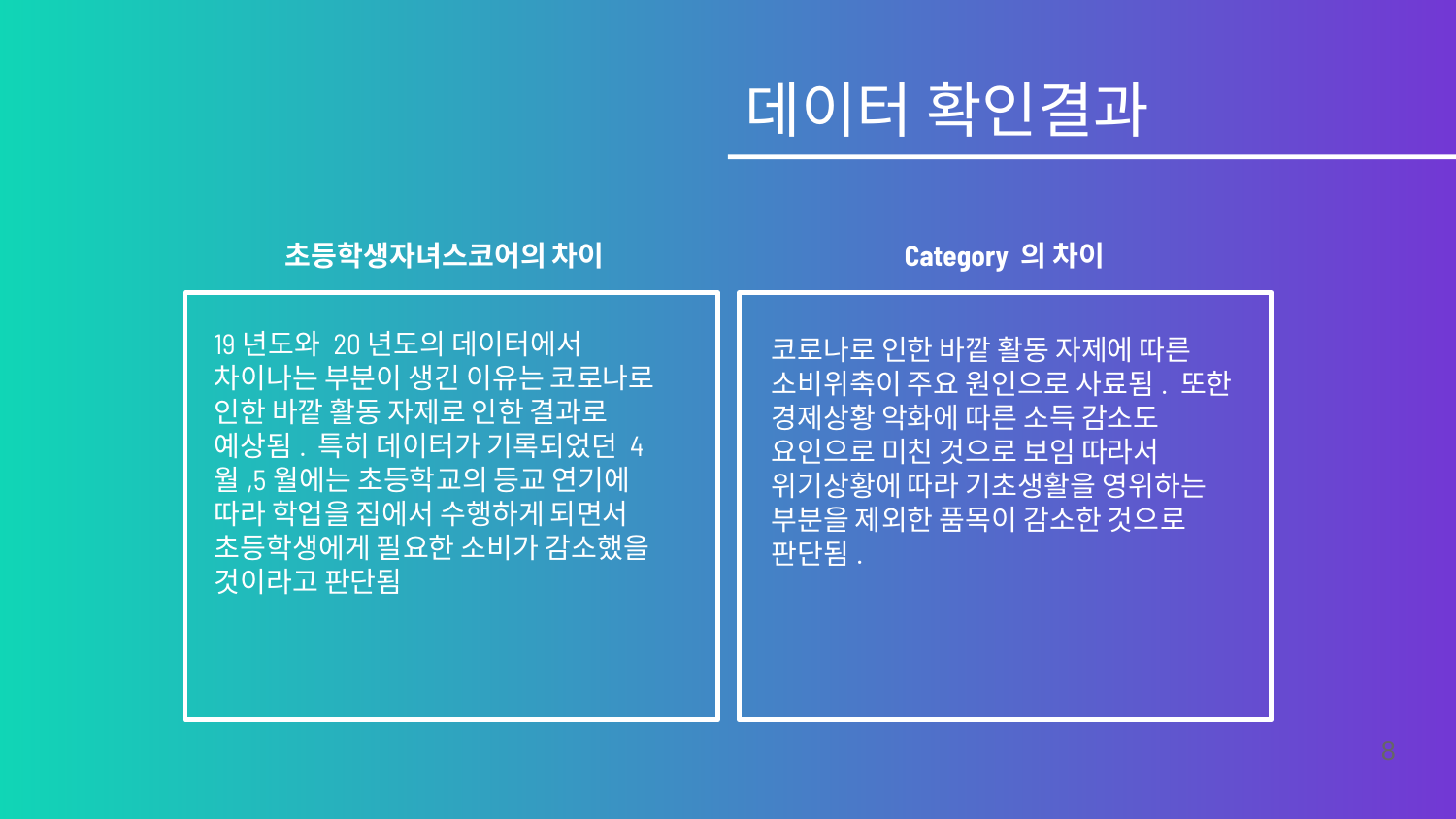

데이터 확인결과
초등학생자녀스코어의 차이
Category 의 차이
19년도와 20년도의 데이터에서 차이나는 부분이 생긴 이유는 코로나로 인한 바깥 활동 자제로 인한 결과로 예상됨. 특히 데이터가 기록되었던 4월,5월에는 초등학교의 등교 연기에 따라 학업을 집에서 수행하게 되면서 초등학생에게 필요한 소비가 감소했을 것이라고 판단됨
코로나로 인한 바깥 활동 자제에 따른 소비위축이 주요 원인으로 사료됨. 또한  경제상황 악화에 따른 소득 감소도 요인으로 미친 것으로 보임 따라서 위기상황에 따라 기초생활을 영위하는 부분을 제외한 품목이 감소한 것으로 판단됨.
8